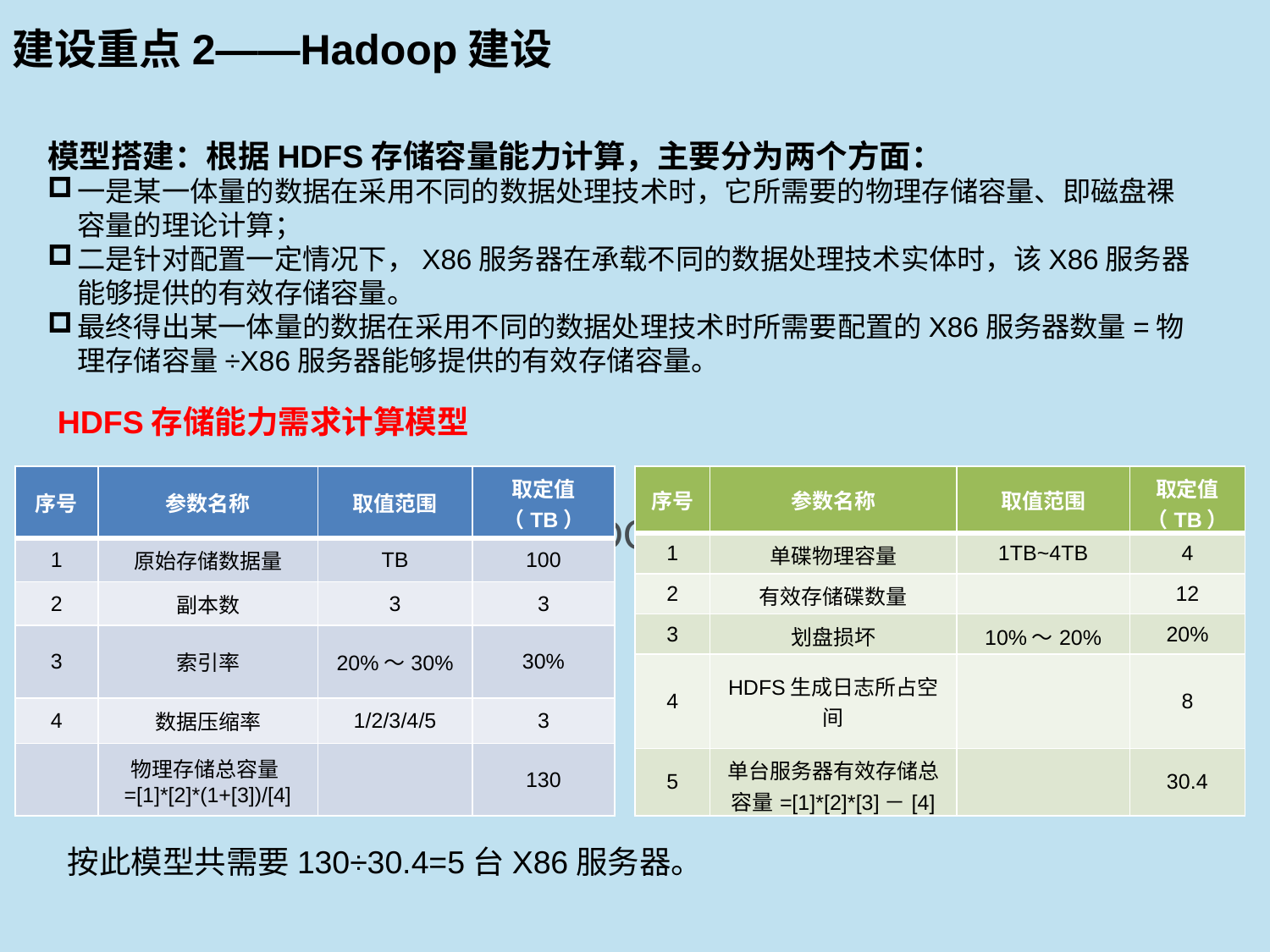

建设重点2——Hadoop建设
模型搭建：根据HDFS存储容量能力计算，主要分为两个方面：
一是某一体量的数据在采用不同的数据处理技术时，它所需要的物理存储容量、即磁盘裸容量的理论计算；
二是针对配置一定情况下，X86服务器在承载不同的数据处理技术实体时，该X86服务器能够提供的有效存储容量。
最终得出某一体量的数据在采用不同的数据处理技术时所需要配置的X86服务器数量=物理存储容量÷X86服务器能够提供的有效存储容量。
HDFS存储能力需求计算模型
| 序号 | 参数名称 | 取值范围 | 取定值（TB） |
| --- | --- | --- | --- |
| 1 | 单碟物理容量 | 1TB~4TB | 4 |
| 2 | 有效存储碟数量 |  | 12 |
| 3 | 划盘损坏 | 10%～20% | 20% |
| 4 | HDFS生成日志所占空间 |  | 8 |
| 5 | 单台服务器有效存储总容量=[1]\*[2]\*[3]－[4] |  | 30.4 |
| 序号 | 参数名称 | 取值范围 | 取定值（TB） |
| --- | --- | --- | --- |
| 1 | 原始存储数据量 | TB | 100 |
| 2 | 副本数 | 3 | 3 |
| 3 | 索引率 | 20%～30% | 30% |
| 4 | 数据压缩率 | 1/2/3/4/5 | 3 |
|  | 物理存储总容量=[1]\*[2]\*(1+[3])/[4] |  | 130 |
# 建设重点2——HADOOP服务器测算模型

按此模型共需要130÷30.4=5台X86服务器。